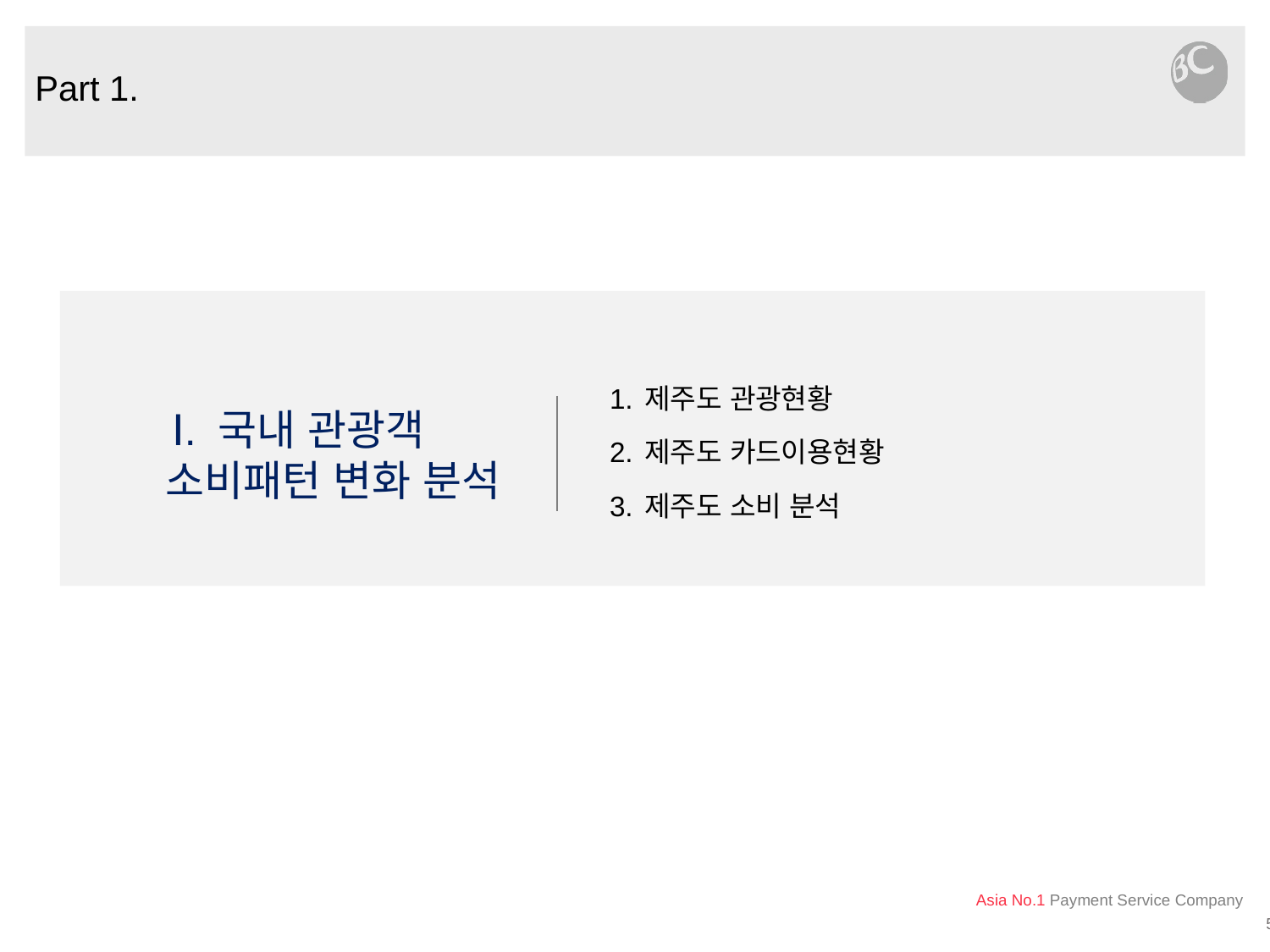

Part 1.

제주도 관광현황
제주도 카드이용현황
제주도 소비 분석
Ⅰ. 국내 관광객
     소비패턴 변화 분석